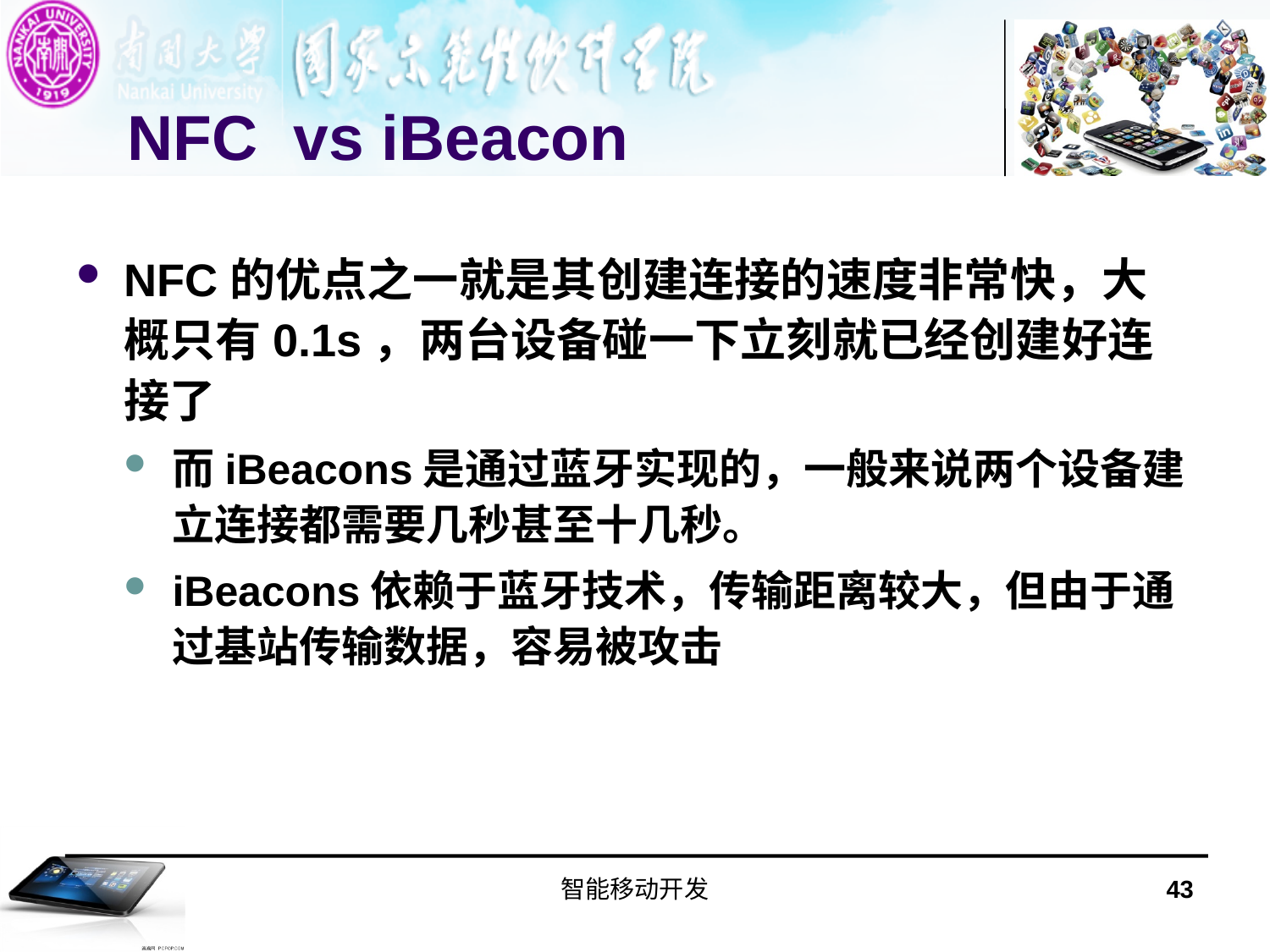

# NFC  vs iBeacon
NFC的优点之一就是其创建连接的速度非常快，大概只有0.1s，两台设备碰一下立刻就已经创建好连接了
而iBeacons是通过蓝牙实现的，一般来说两个设备建立连接都需要几秒甚至十几秒。
iBeacons依赖于蓝牙技术，传输距离较大，但由于通过基站传输数据，容易被攻击
智能移动开发
43